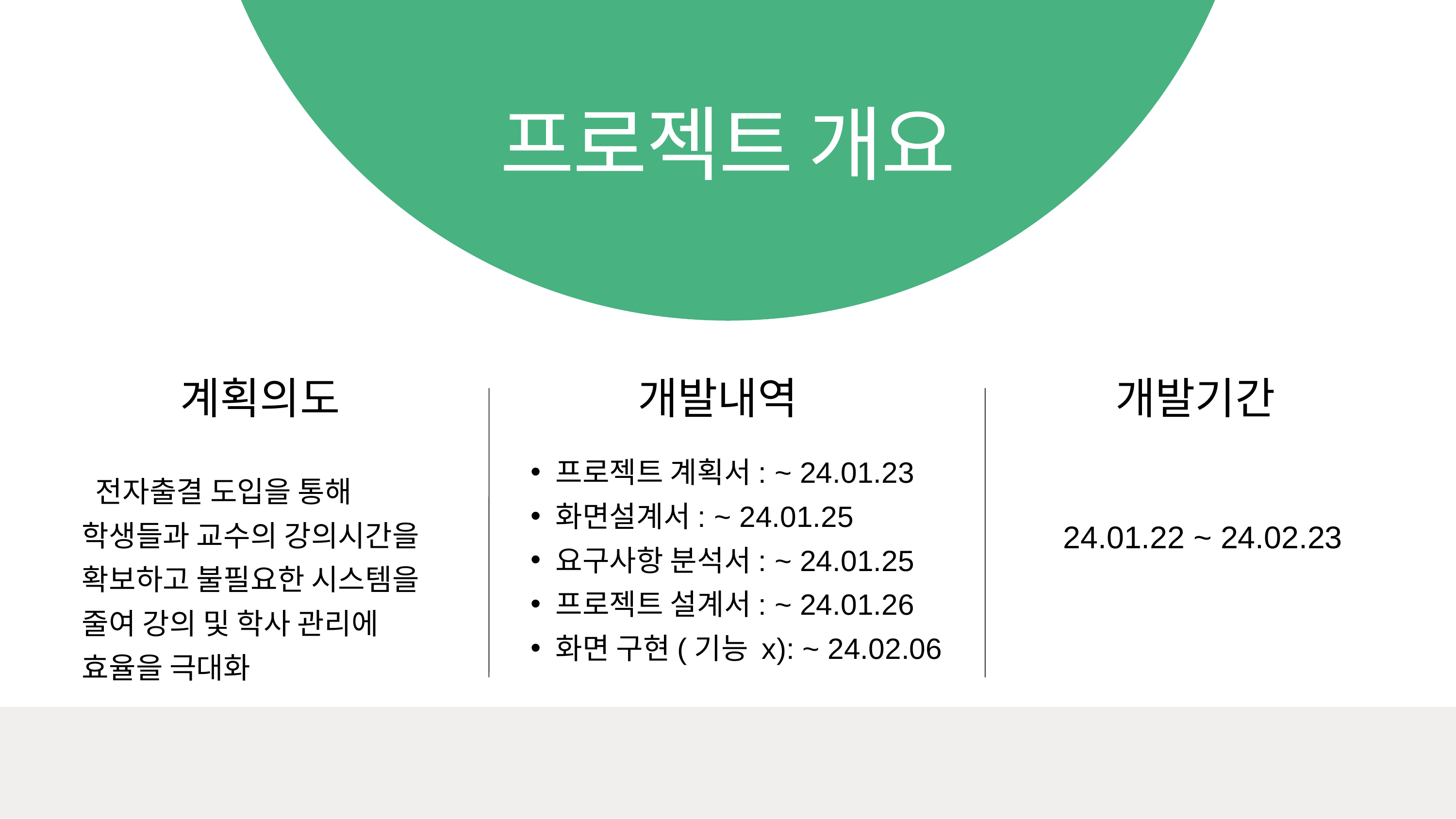

프로젝트 개요
계획의도
개발내역
개발기간

프로젝트 계획서: ~ 24.01.23
화면설계서: ~ 24.01.25
요구사항 분석서: ~ 24.01.25
프로젝트 설계서: ~ 24.01.26
화면 구현(기능 x): ~ 24.02.06
 전자출결 도입을 통해 학생들과 교수의 강의시간을 확보하고 불필요한 시스템을 줄여 강의 및 학사 관리에 효율을 극대화
24.01.22 ~ 24.02.23